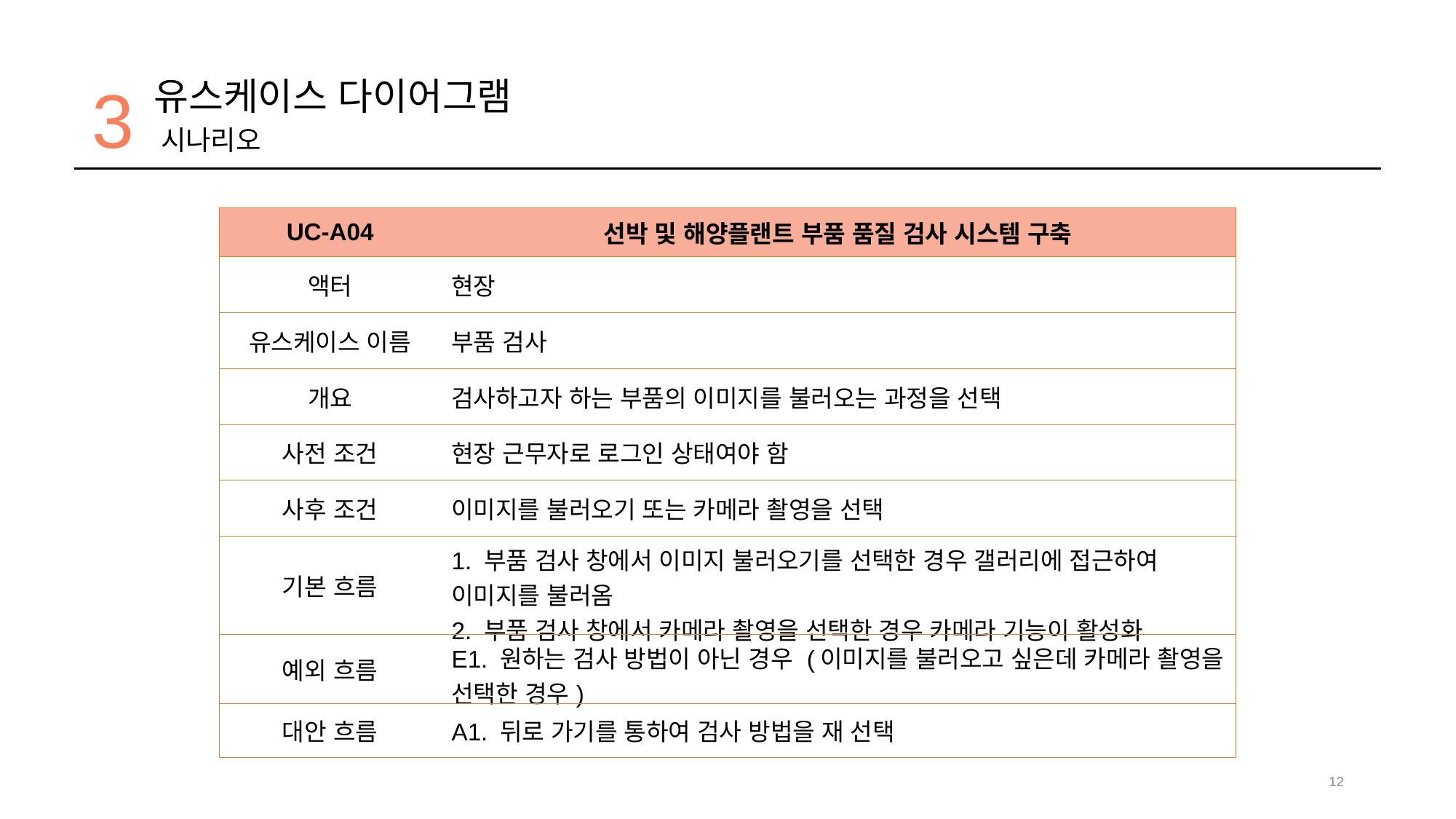

3
유스케이스 다이어그램
시나리오
| UC-A04 | 선박 및 해양플랜트 부품 품질 검사 시스템 구축 |
| --- | --- |
| 액터 | 현장 |
| 유스케이스 이름 | 부품 검사 |
| 개요 | 검사하고자 하는 부품의 이미지를 불러오는 과정을 선택 |
| 사전 조건 | 현장 근무자로 로그인 상태여야 함 |
| 사후 조건 | 이미지를 불러오기 또는 카메라 촬영을 선택 |
| 기본 흐름 | 1. 부품 검사 창에서 이미지 불러오기를 선택한 경우 갤러리에 접근하여 이미지를 불러옴 2. 부품 검사 창에서 카메라 촬영을 선택한 경우 카메라 기능이 활성화 |
| 예외 흐름 | E1. 원하는 검사 방법이 아닌 경우 (이미지를 불러오고 싶은데 카메라 촬영을 선택한 경우) |
| 대안 흐름 | A1. 뒤로 가기를 통하여 검사 방법을 재 선택 |
12